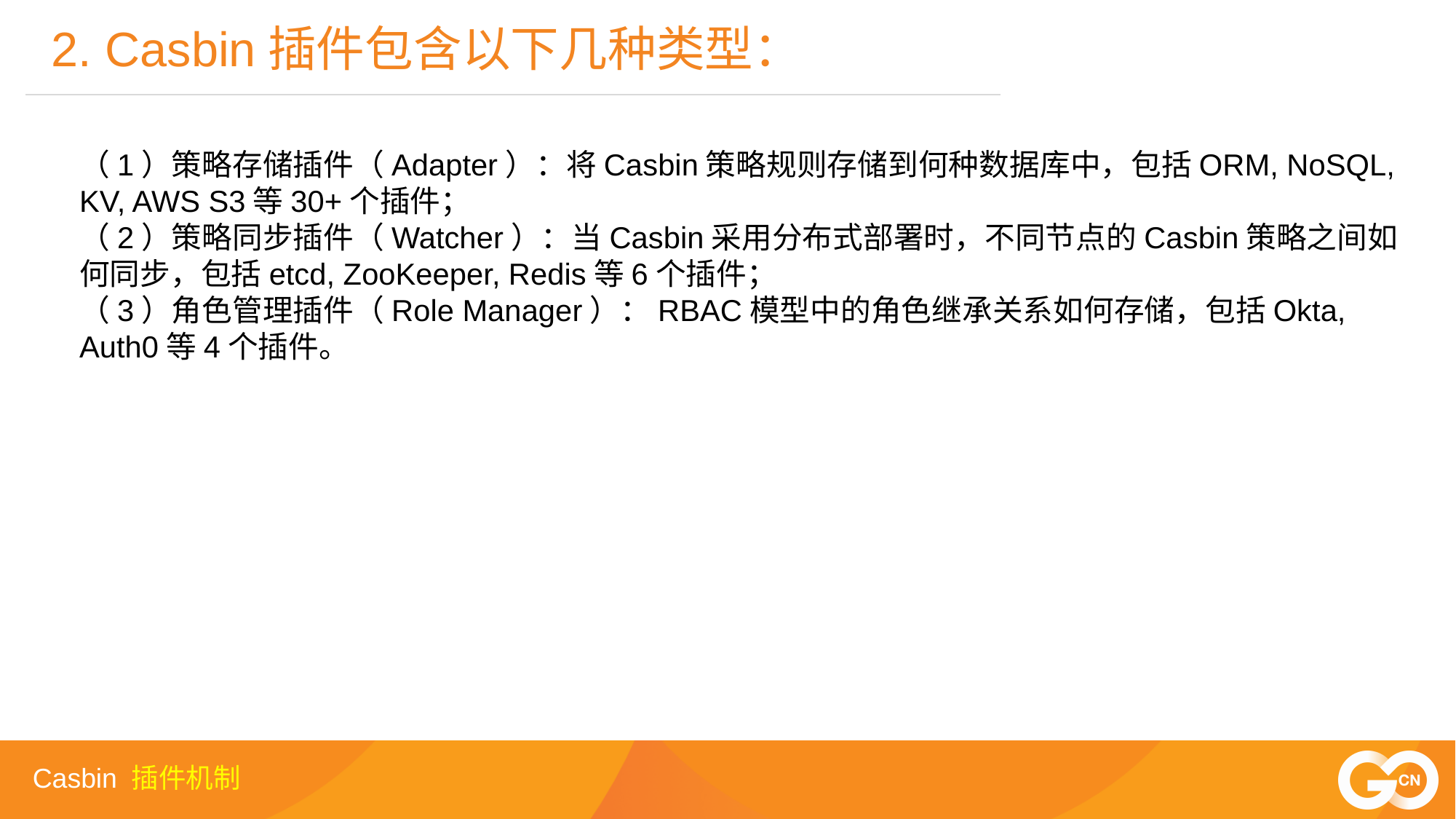

2. Casbin插件包含以下几种类型：
（1）策略存储插件（Adapter）：将Casbin策略规则存储到何种数据库中，包括ORM, NoSQL, KV, AWS S3等30+个插件；
（2）策略同步插件（Watcher）：当Casbin采用分布式部署时，不同节点的Casbin策略之间如何同步，包括etcd, ZooKeeper, Redis等6个插件；
（3）角色管理插件（Role Manager）：RBAC模型中的角色继承关系如何存储，包括Okta, Auth0等4个插件。
Casbin 插件机制